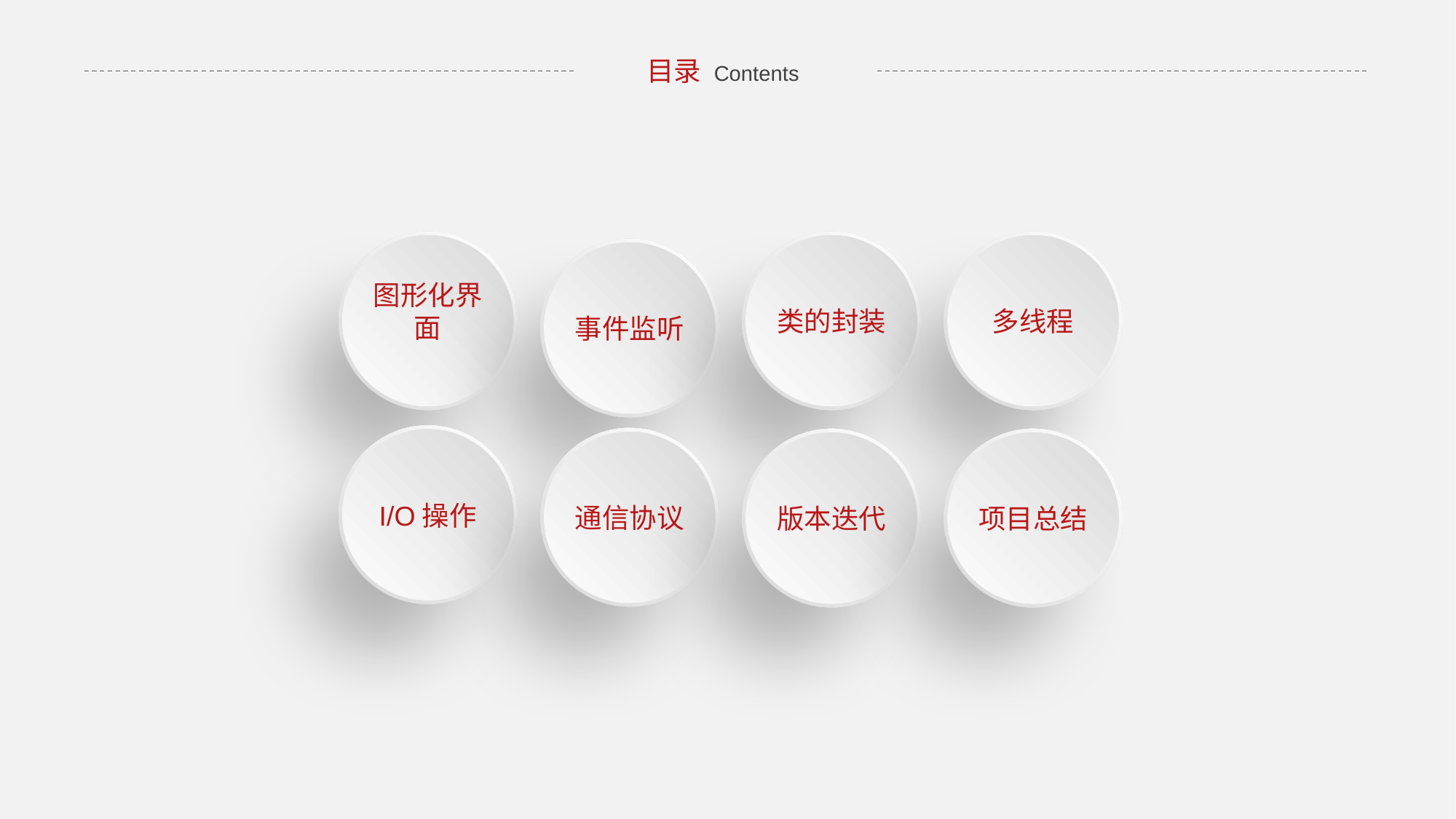

目录 Contents

图形化界面

类的封装

多线程

事件监听

I/O操作

通信协议

版本迭代

项目总结